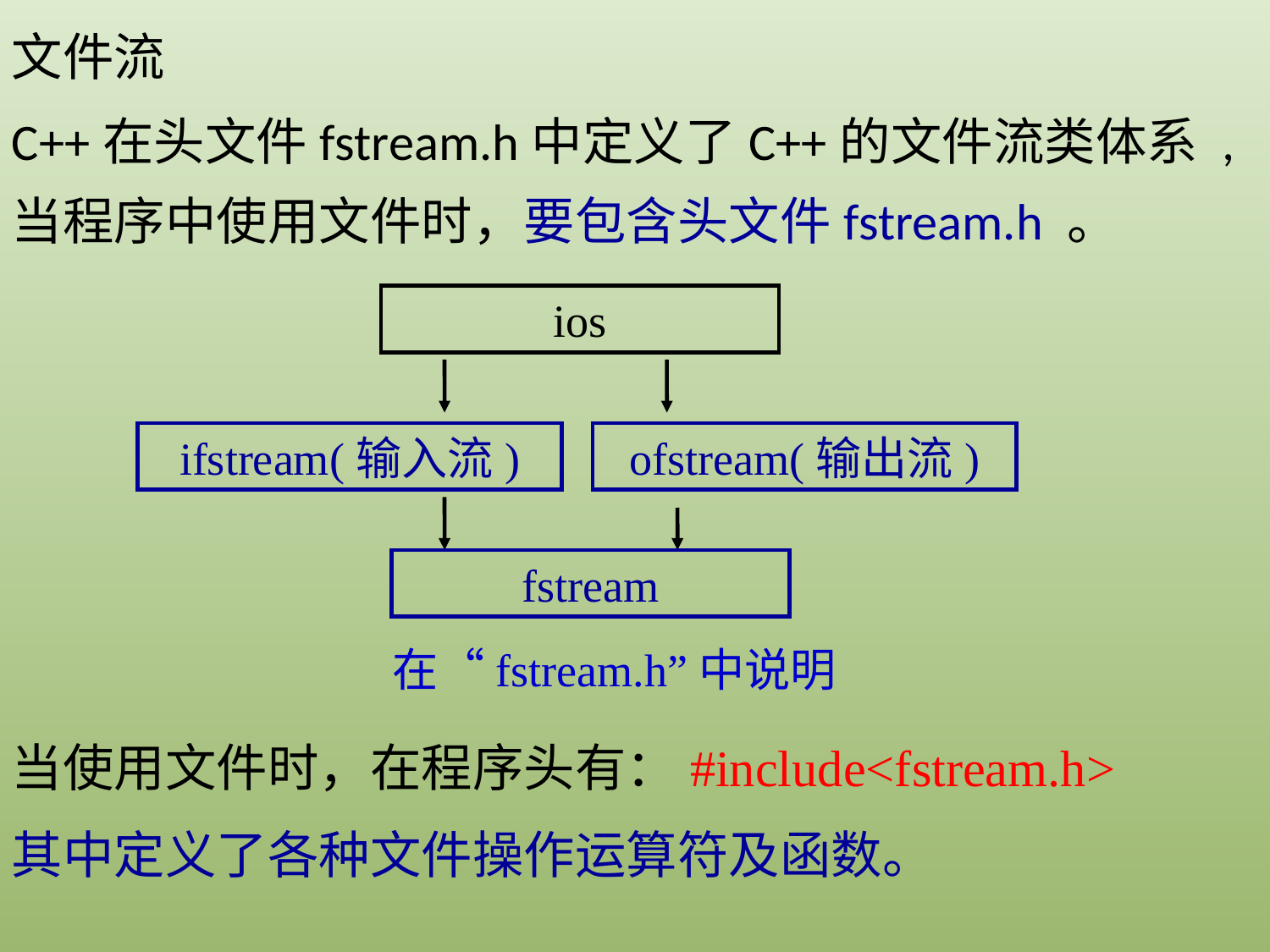

文件流
C++在头文件fstream.h中定义了C++的文件流类体系 ,当程序中使用文件时，要包含头文件fstream.h 。
ios

ifstream(输入流)
ofstream(输出流)

fstream
在“fstream.h”中说明
当使用文件时，在程序头有：#include<fstream.h>
其中定义了各种文件操作运算符及函数。
898